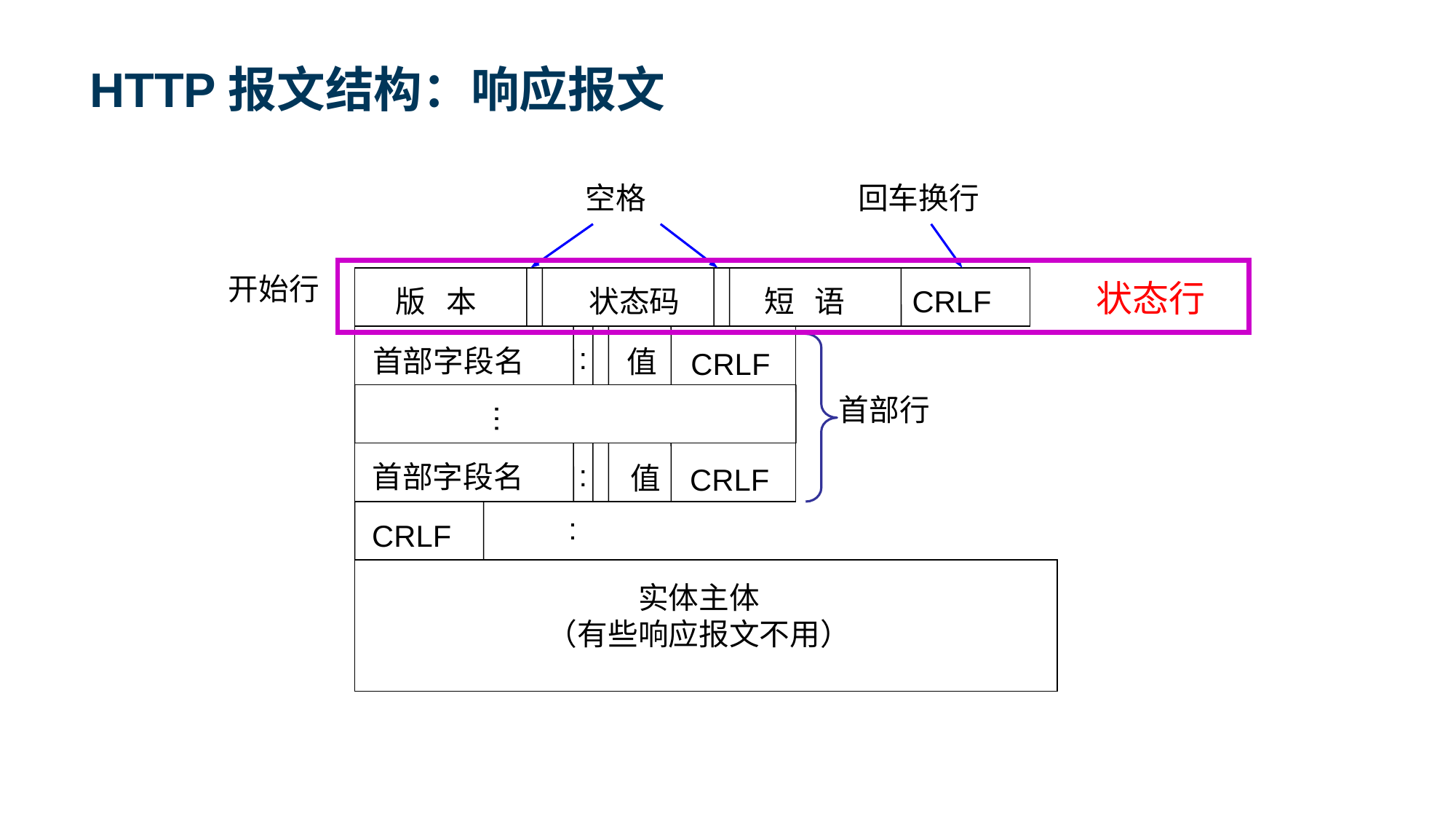

# HTTP报文结构：响应报文
空格
回车换行

开始行

状态行
版   本
状态码
短   语
CRLF

:

首部字段名
值
CRLF

首部行
…

:
首部字段名
值
CRLF

:

CRLF

实体主体
（有些响应报文不用）